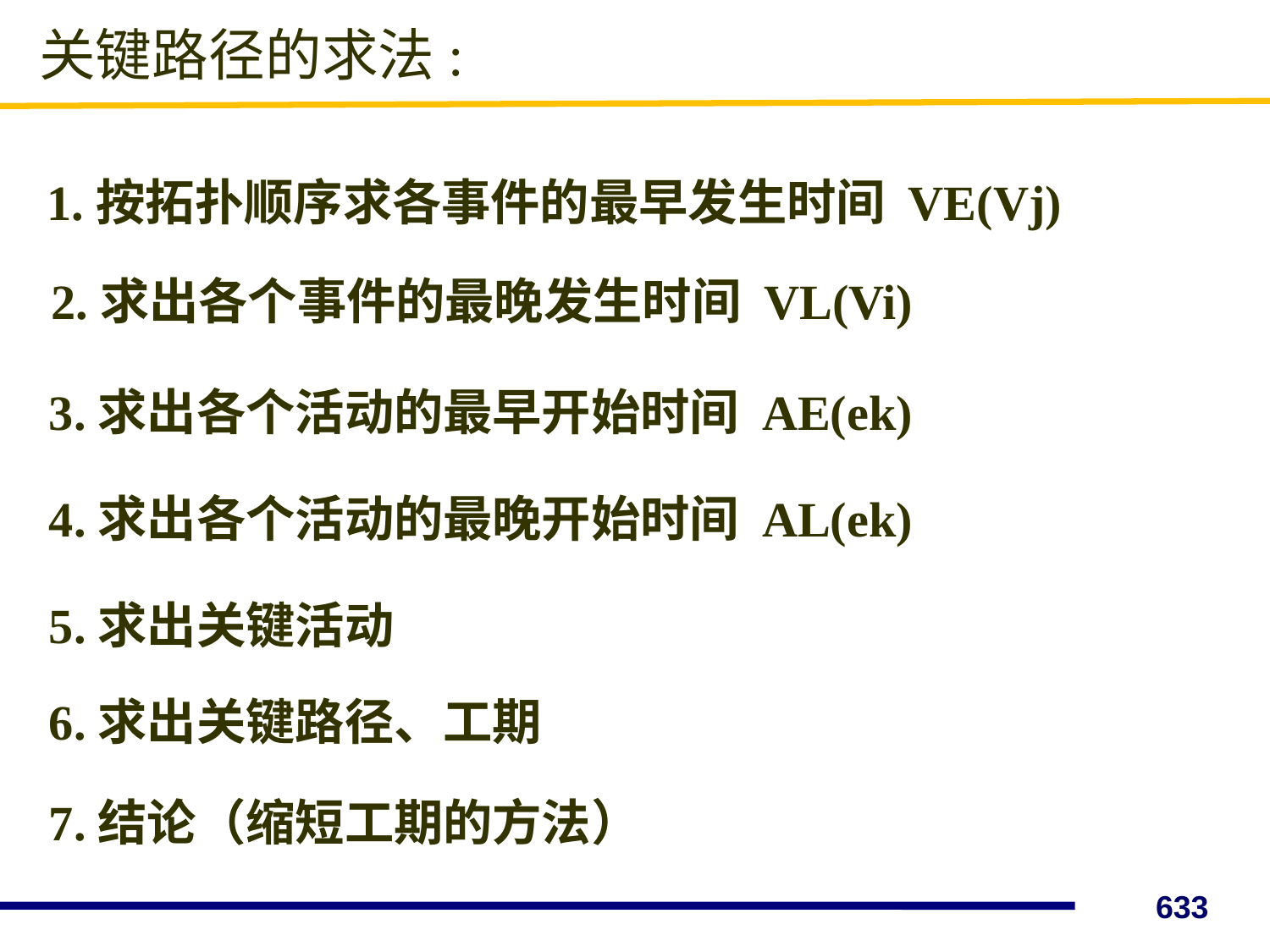

关键路径的求法:
1.按拓扑顺序求各事件的最早发生时间 VE(Vj)
2.求出各个事件的最晚发生时间 VL(Vi)
3.求出各个活动的最早开始时间 AE(ek)
4.求出各个活动的最晚开始时间 AL(ek)
5.求出关键活动
6.求出关键路径、工期
7.结论（缩短工期的方法）
633